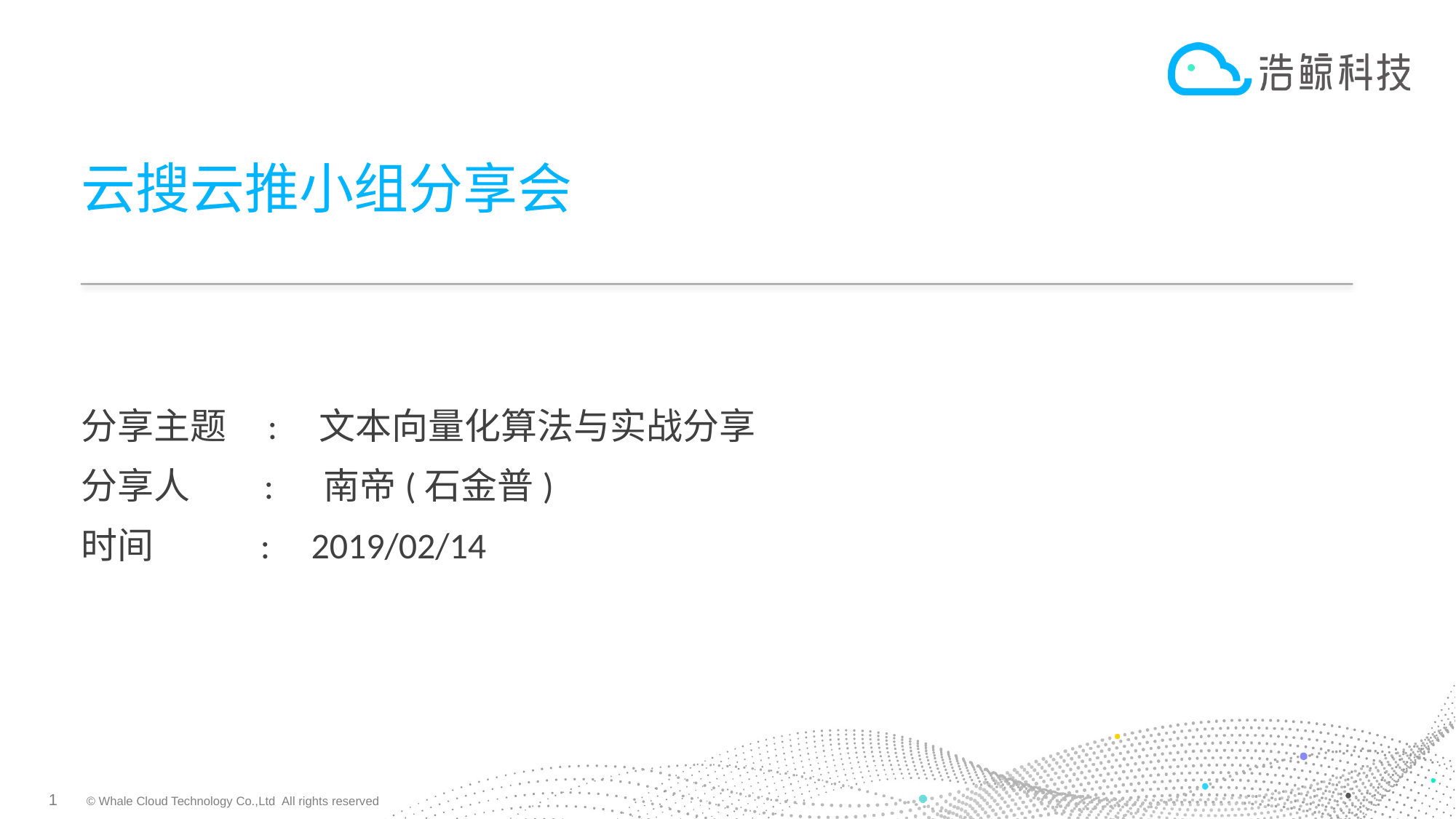

云搜云推小组分享会
分享主题    :    文本向量化算法与实战分享
分享人        :     南帝(石金普)
时间            :     2019/02/14